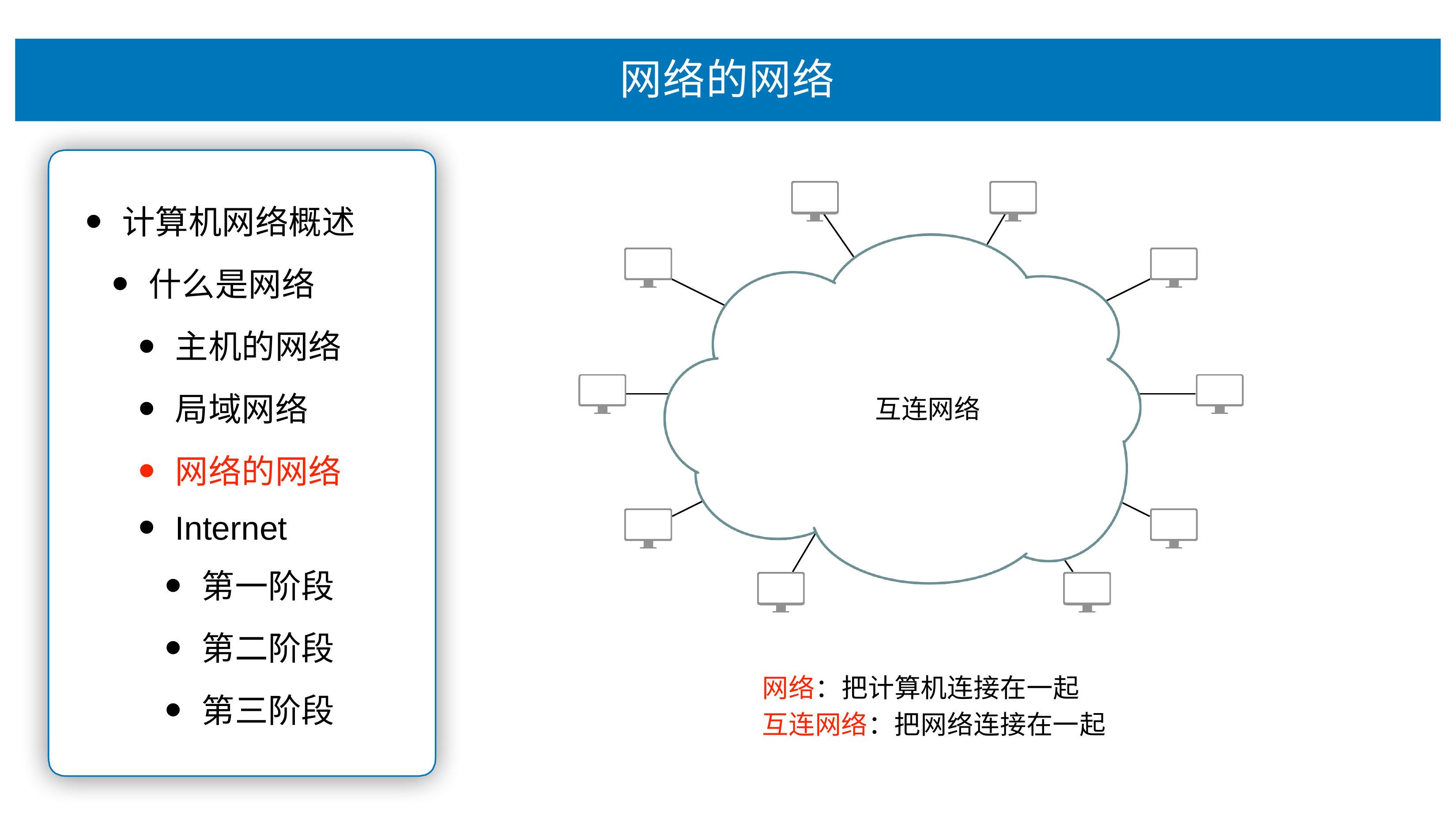

# ⽹络的⽹络

计算机⽹络概述
什么是⽹络
主机的⽹络
局域⽹络
⽹络的⽹络
Internet
第⼀阶段
第⼆阶段
第三阶段

互连⽹络

⽹络：把计算机连接在⼀起 互连⽹络：把⽹络连接在⼀起